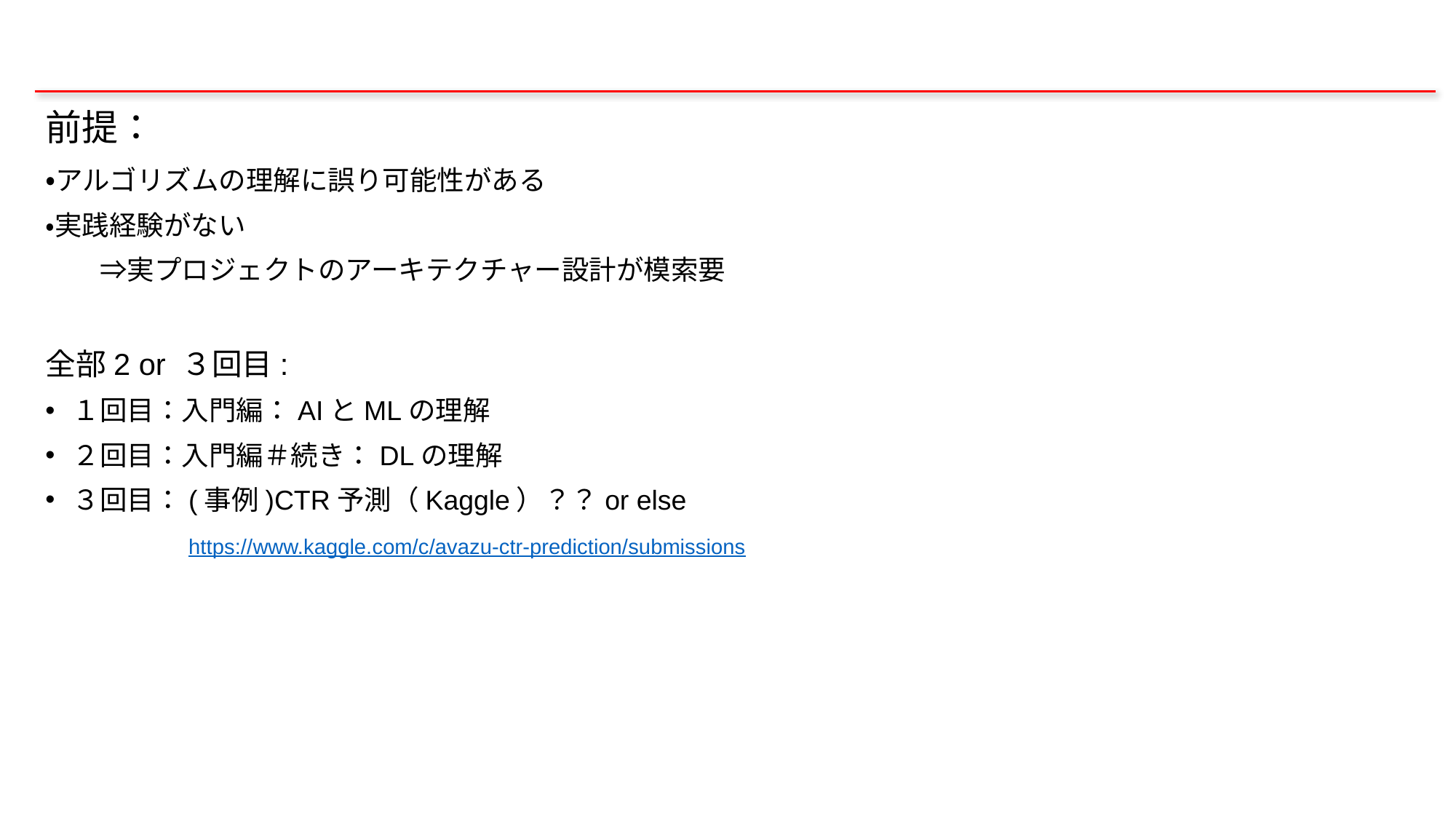

前提：
・アルゴリズムの理解に誤り可能性がある
・実践経験がない
　　⇒実プロジェクトのアーキテクチャー設計が模索要

全部2 or ３回目:
１回目：入門編：AIとMLの理解
２回目：入門編＃続き：DLの理解
３回目：(事例)CTR予測（Kaggle）？？or else
　　　　　https://www.kaggle.com/c/avazu-ctr-prediction/submissions